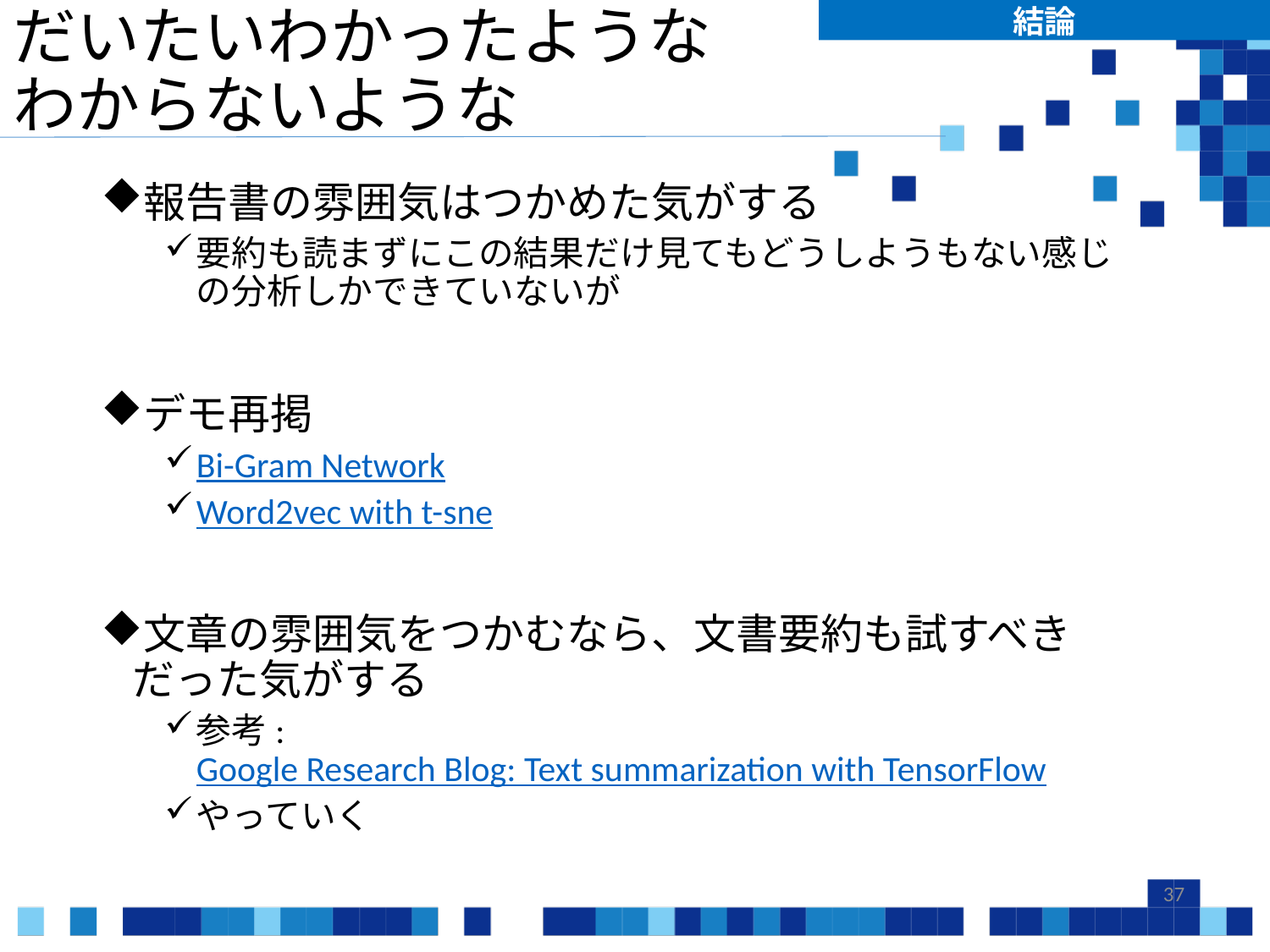

結論
# だいたいわかったような わからないような
報告書の雰囲気はつかめた気がする
要約も読まずにこの結果だけ見てもどうしようもない感じの分析しかできていないが

デモ再掲
Bi-Gram Network
Word2vec with t-sne

文章の雰囲気をつかむなら、文書要約も試すべきだった気がする
参考: Google Research Blog: Text summarization with TensorFlow
やっていく